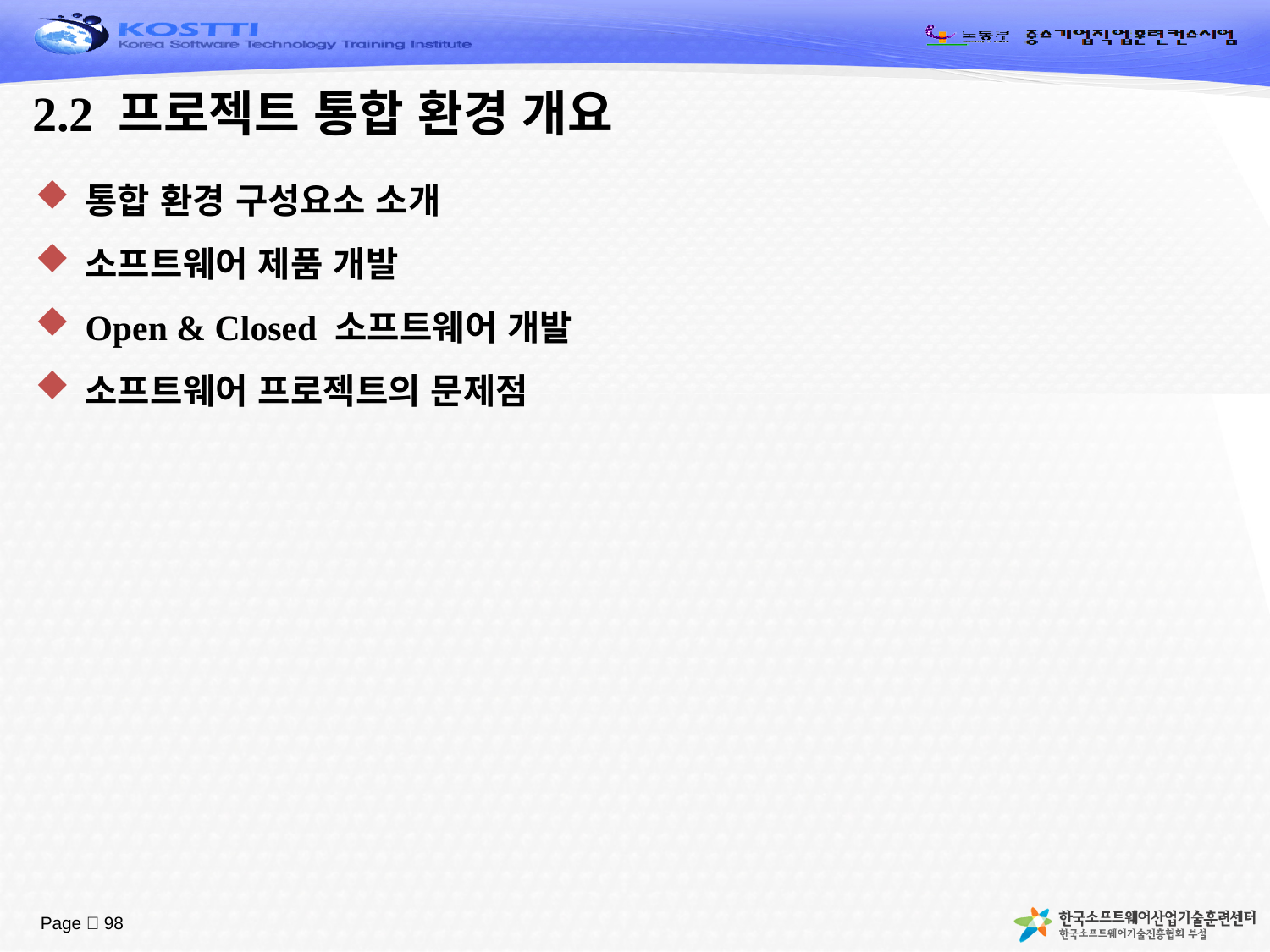

# 2.2 프로젝트 통합 환경 개요
통합 환경 구성요소 소개
소프트웨어 제품 개발
Open & Closed 소프트웨어 개발
소프트웨어 프로젝트의 문제점